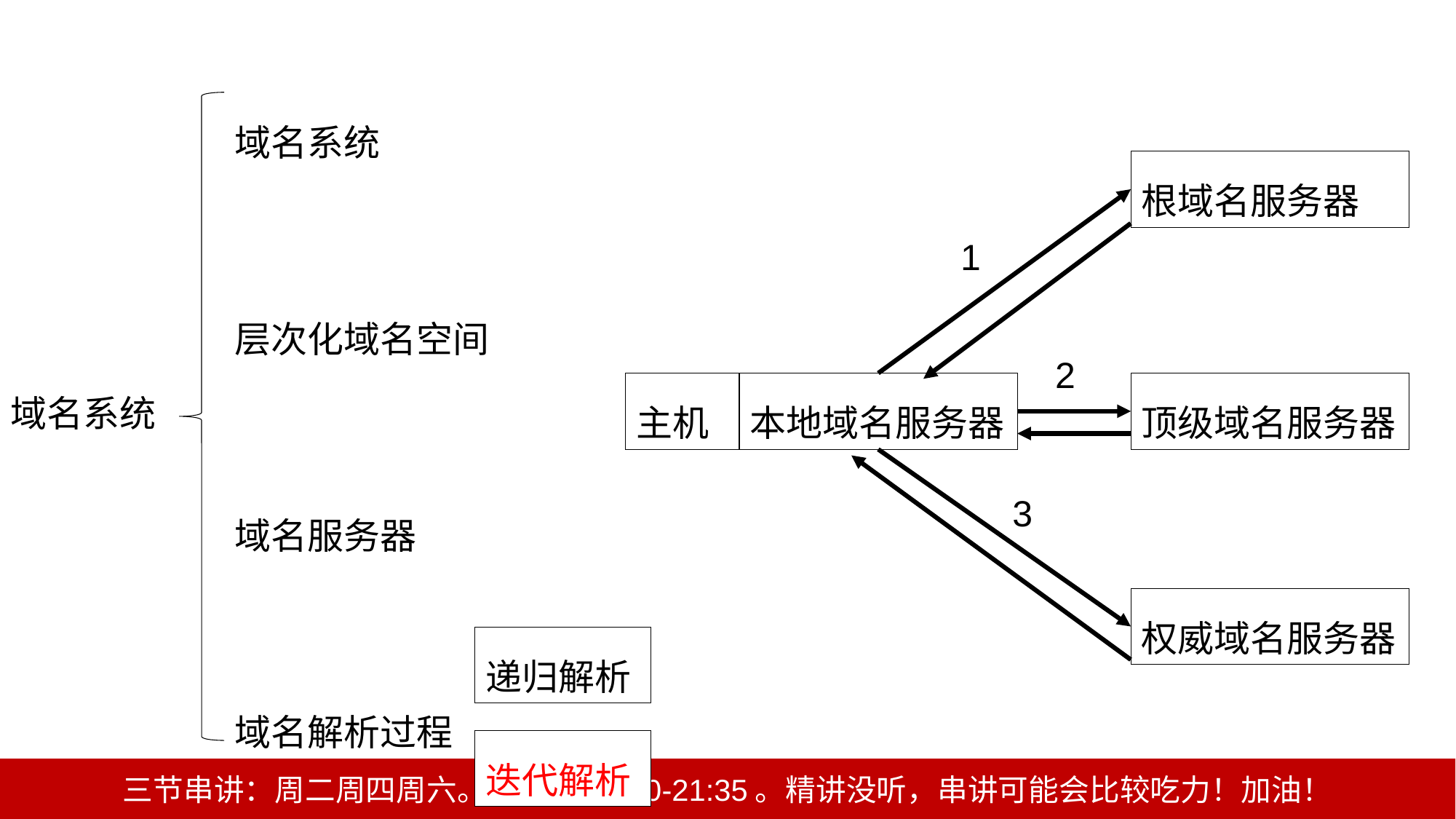

域名系统

层次化域名空间

域名服务器

域名解析过程
根域名服务器
1
2
顶级域名服务器
主机
本地域名服务器
域名系统
3
权威域名服务器
递归解析
迭代解析